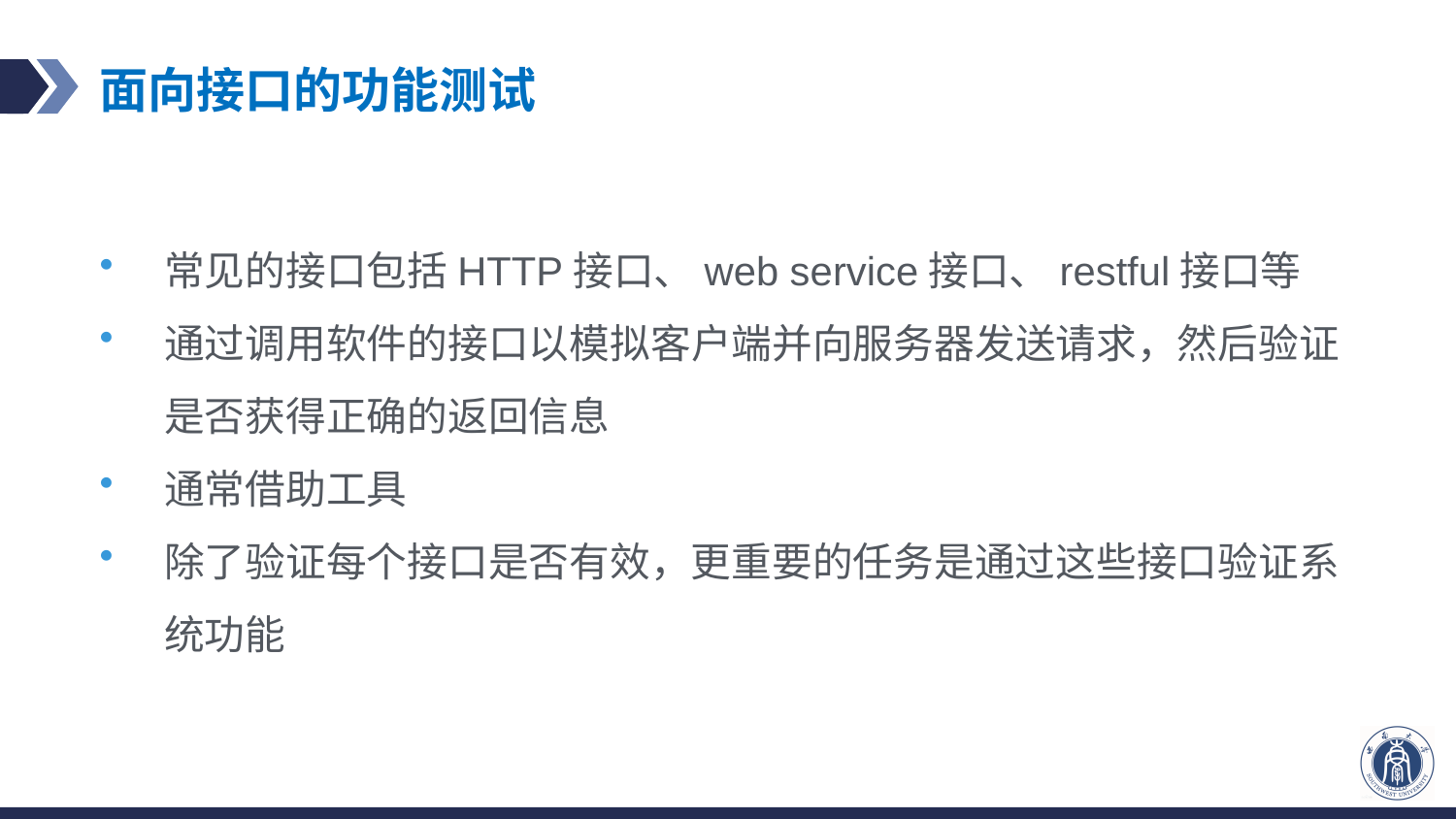

# 面向接口的功能测试
常见的接口包括HTTP接口、web service接口、restful接口等
通过调用软件的接口以模拟客户端并向服务器发送请求，然后验证是否获得正确的返回信息
通常借助工具
除了验证每个接口是否有效，更重要的任务是通过这些接口验证系统功能